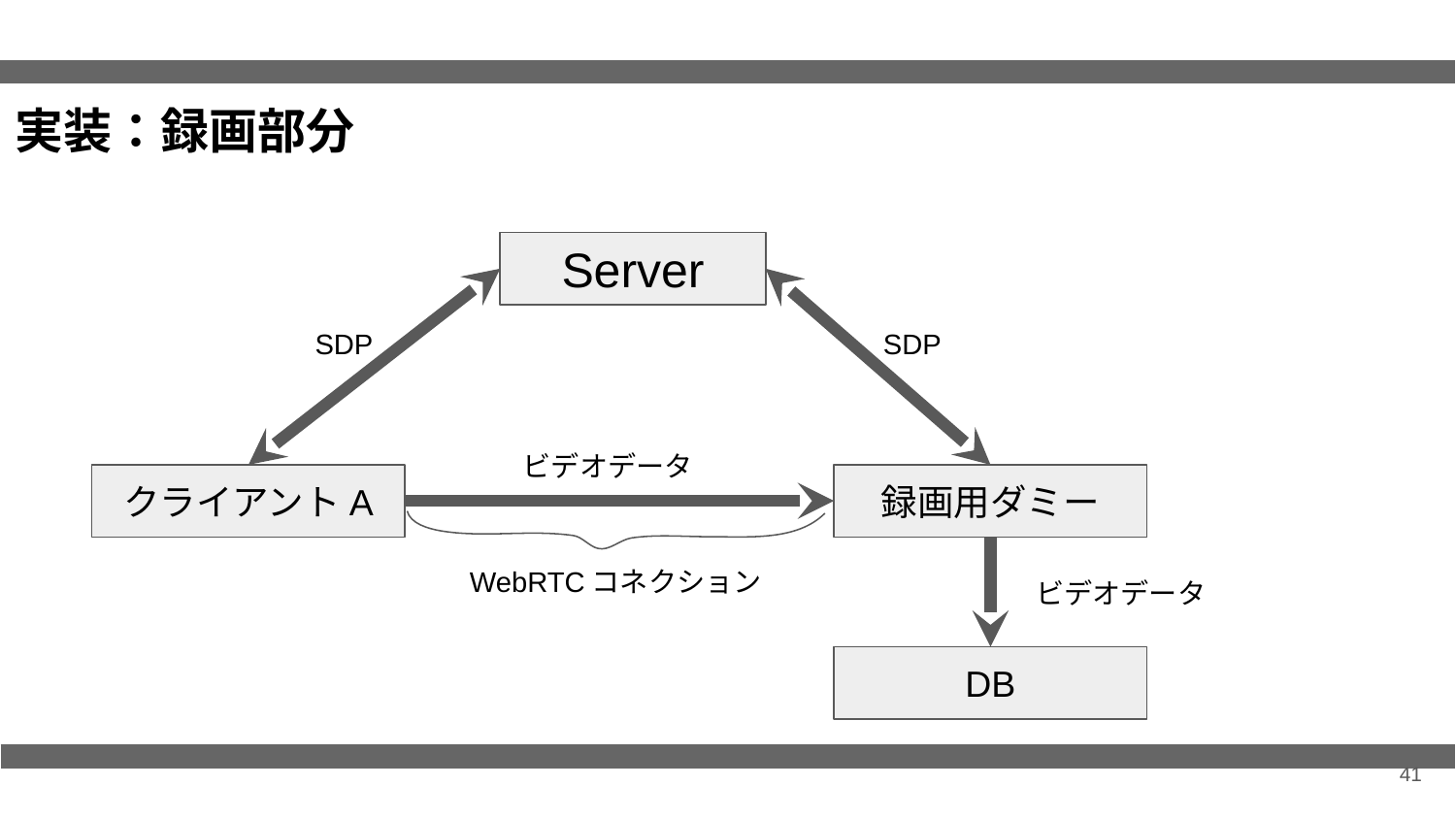

実装：録画部分
Server
SDP
SDP
ビデオデータ
クライアントA
録画用ダミー

WebRTCコネクション
ビデオデータ
DB
41